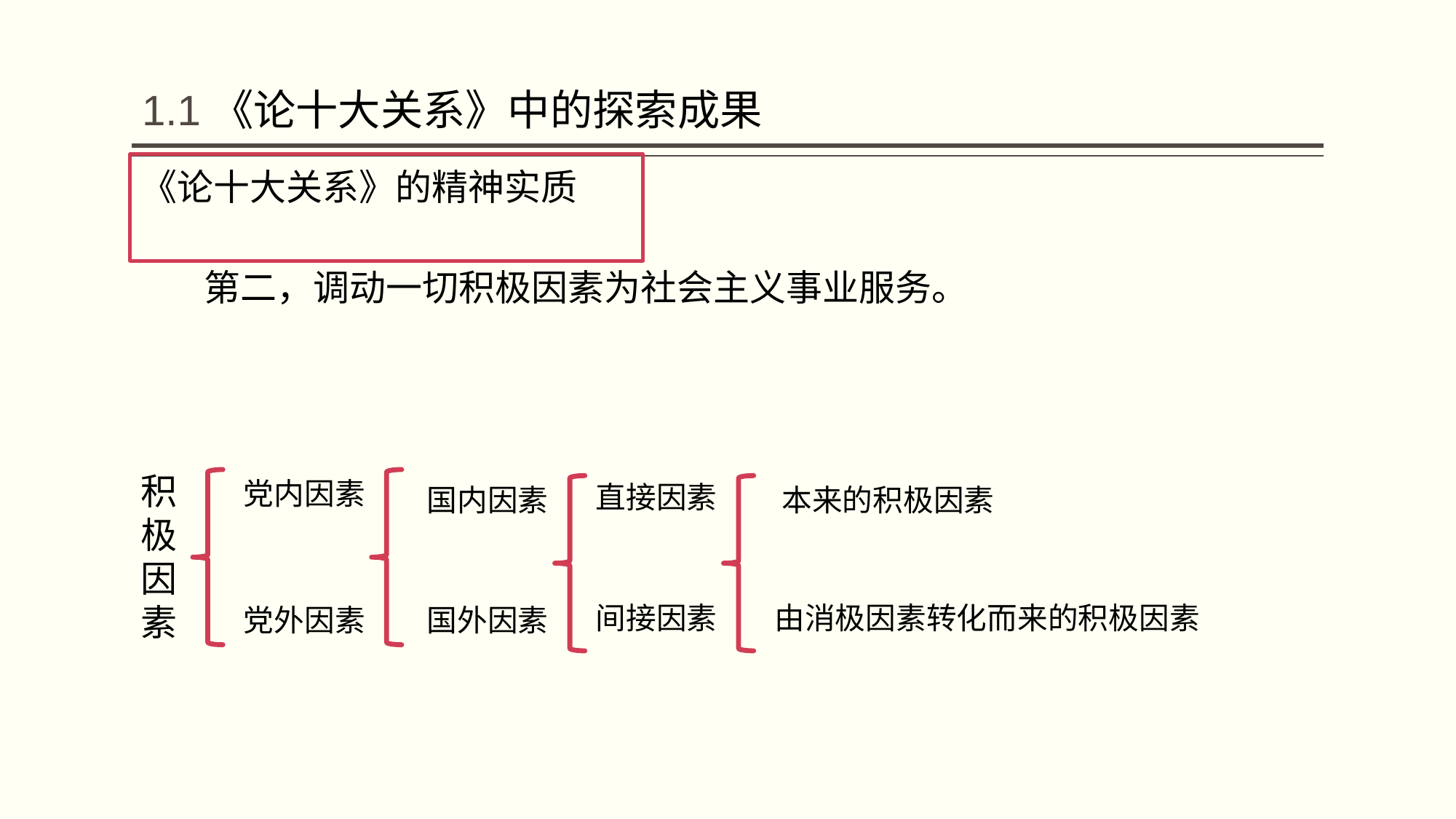

# 1.1《论十大关系》中的探索成果
《论十大关系》的精神实质
    第二，调动一切积极因素为社会主义事业服务。
积极因素
党内因素

国内因素

直接因素

本来的积极因素
党外因素
国外因素
间接因素
由消极因素转化而来的积极因素